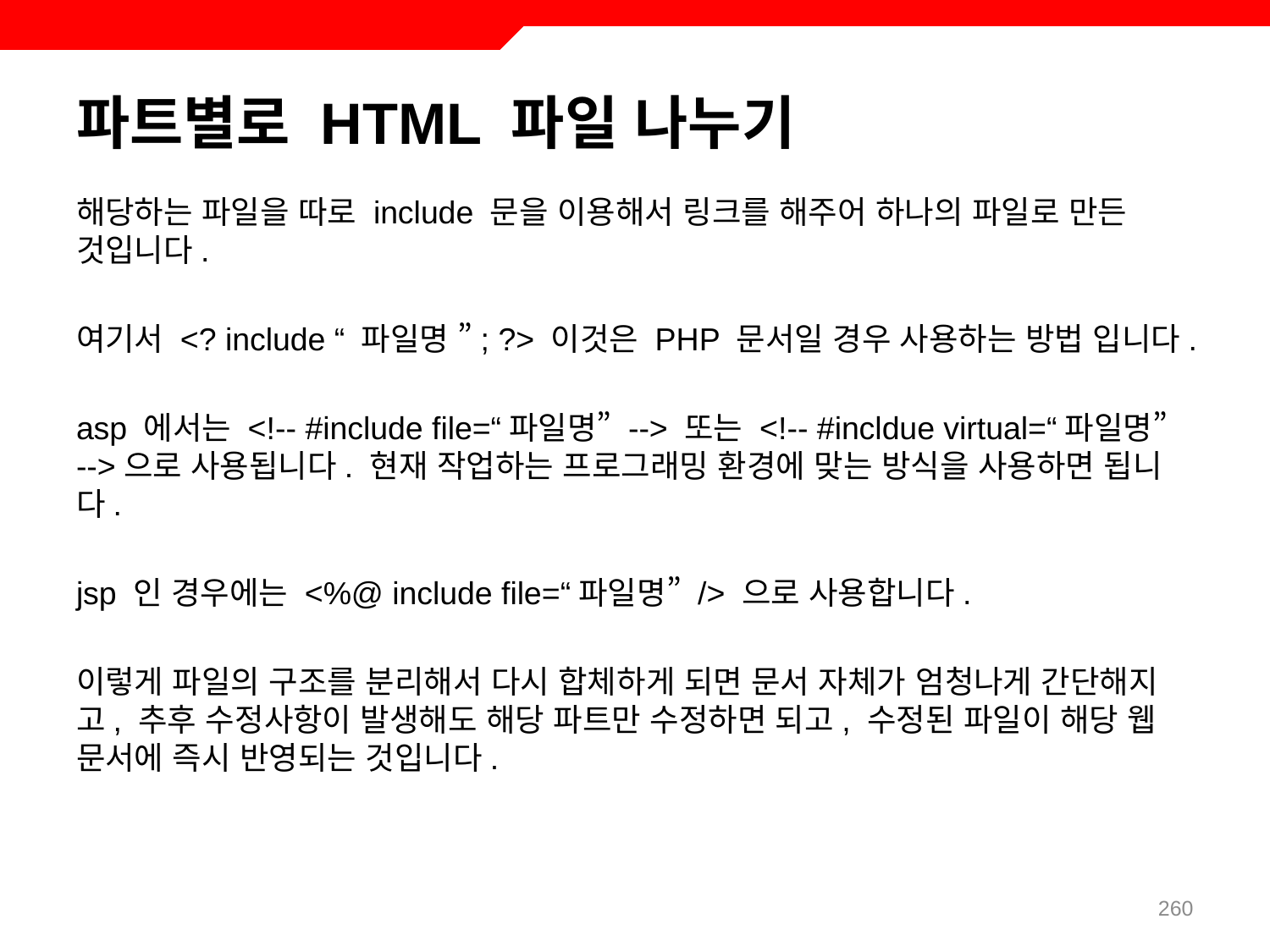

# 파트별로 HTML 파일 나누기
해당하는 파일을 따로 include 문을 이용해서 링크를 해주어 하나의 파일로 만든 것입니다.

여기서 <? include “ 파일명 ”; ?> 이것은 PHP 문서일 경우 사용하는 방법 입니다.

asp 에서는 <!-- #include file=“파일명” --> 또는 <!-- #incldue virtual=“파일명” -->으로 사용됩니다. 현재 작업하는 프로그래밍 환경에 맞는 방식을 사용하면 됩니다.

jsp 인 경우에는 <%@ include file=“파일명” /> 으로 사용합니다.

이렇게 파일의 구조를 분리해서 다시 합체하게 되면 문서 자체가 엄청나게 간단해지고, 추후 수정사항이 발생해도 해당 파트만 수정하면 되고, 수정된 파일이 해당 웹 문서에 즉시 반영되는 것입니다.
260